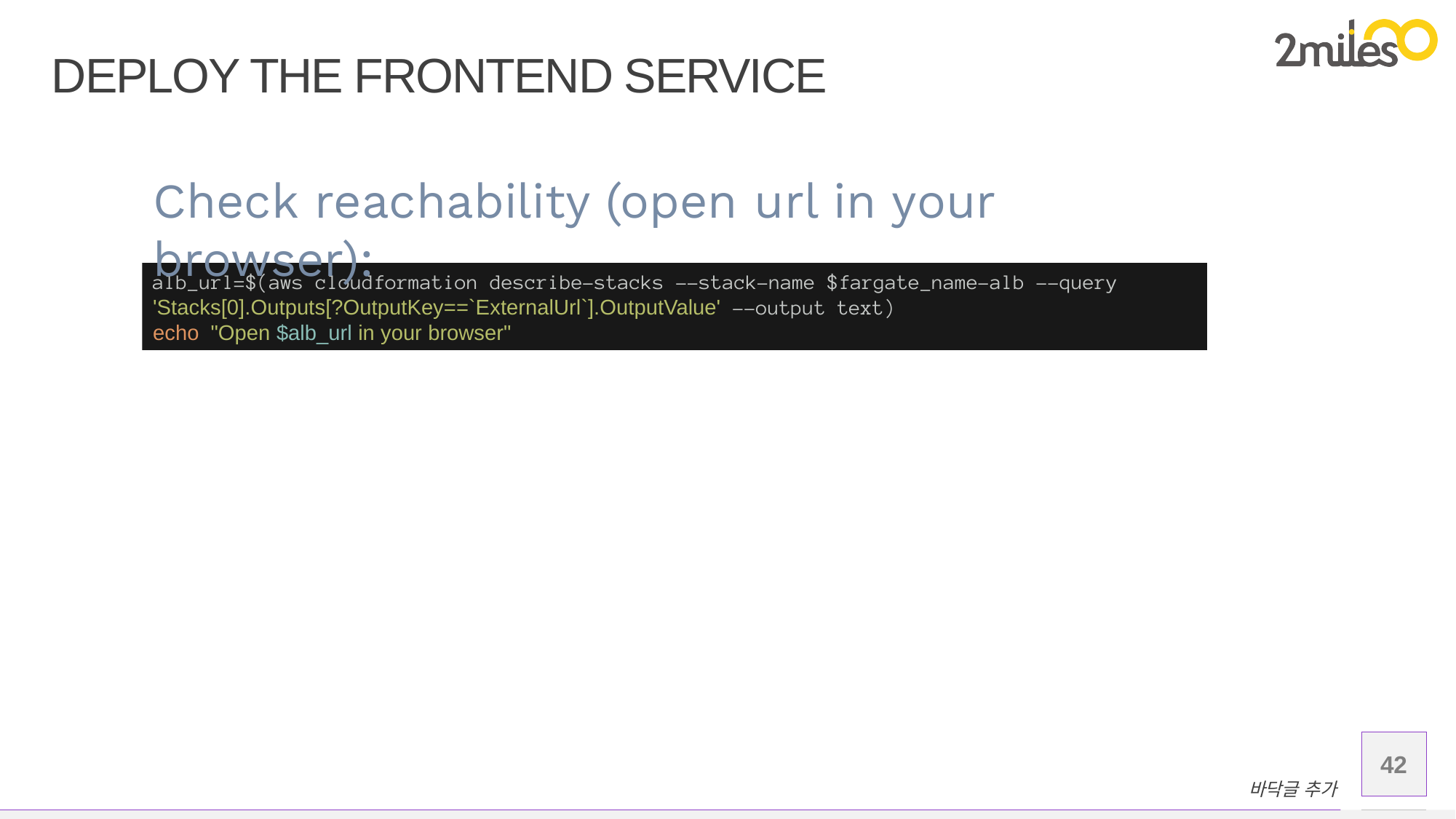

# Deploy the Frontend Service
Check reachability (open url in your browser):
alb_url=$(aws cloudformation describe-stacks --stack-name $fargate_name-alb --query 'Stacks[0].Outputs[?OutputKey==`ExternalUrl`].OutputValue' --output text)
echo "Open $alb_url in your browser"
42
바닥글 추가